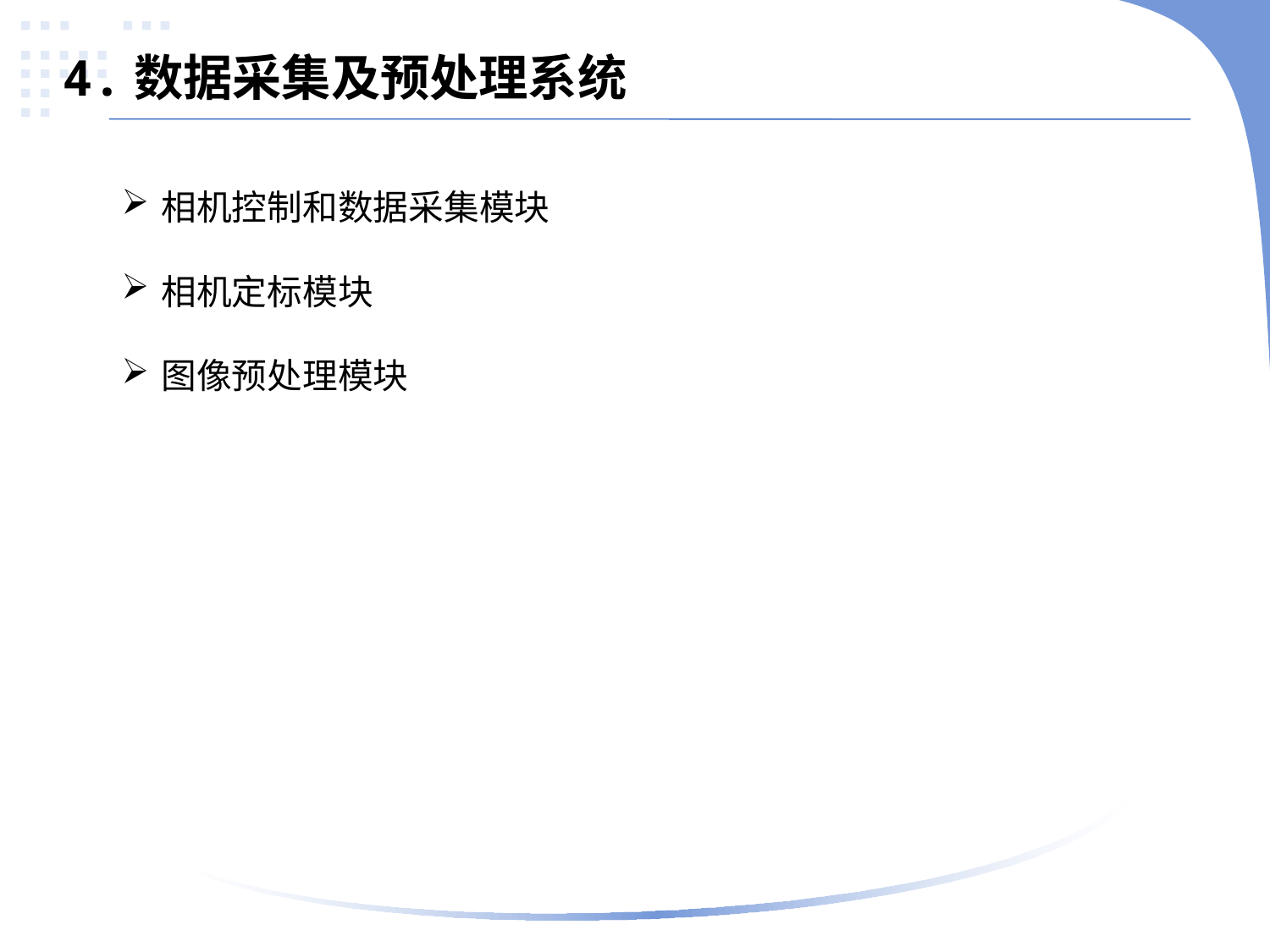

4.数据采集及预处理系统
相机控制和数据采集模块
相机定标模块
图像预处理模块